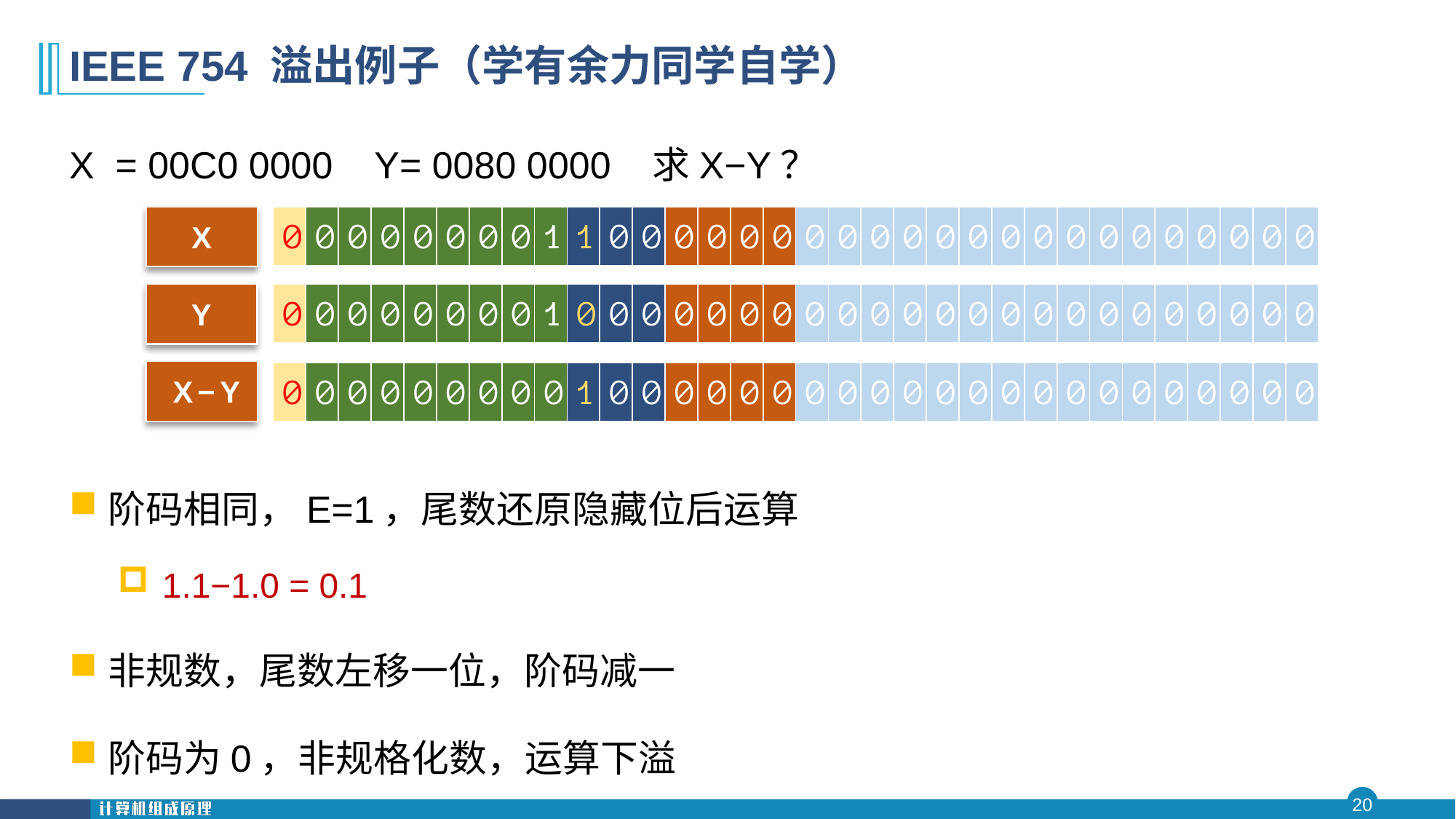

# IEEE 754 溢出例子（学有余力同学自学）
X  = 00C0 0000    Y= 0080 0000   求X−Y？

阶码相同，E=1，尾数还原隐藏位后运算
1.1−1.0 = 0.1
非规数，尾数左移一位，阶码减一
阶码为0，非规格化数，运算下溢

X
| 0 | 0 | 0 | 0 | 0 | 0 | 0 | 0 | 1 | 1 | 0 | 0 | 0 | 0 | 0 | 0 | 0 | 0 | 0 | 0 | 0 | 0 | 0 | 0 | 0 | 0 | 0 | 0 | 0 | 0 | 0 | 0 |
| --- | --- | --- | --- | --- | --- | --- | --- | --- | --- | --- | --- | --- | --- | --- | --- | --- | --- | --- | --- | --- | --- | --- | --- | --- | --- | --- | --- | --- | --- | --- | --- |

Y
| 0 | 0 | 0 | 0 | 0 | 0 | 0 | 0 | 1 | 0 | 0 | 0 | 0 | 0 | 0 | 0 | 0 | 0 | 0 | 0 | 0 | 0 | 0 | 0 | 0 | 0 | 0 | 0 | 0 | 0 | 0 | 0 |
| --- | --- | --- | --- | --- | --- | --- | --- | --- | --- | --- | --- | --- | --- | --- | --- | --- | --- | --- | --- | --- | --- | --- | --- | --- | --- | --- | --- | --- | --- | --- | --- |

X−Y
| 0 | 0 | 0 | 0 | 0 | 0 | 0 | 0 | 0 | 1 | 0 | 0 | 0 | 0 | 0 | 0 | 0 | 0 | 0 | 0 | 0 | 0 | 0 | 0 | 0 | 0 | 0 | 0 | 0 | 0 | 0 | 0 |
| --- | --- | --- | --- | --- | --- | --- | --- | --- | --- | --- | --- | --- | --- | --- | --- | --- | --- | --- | --- | --- | --- | --- | --- | --- | --- | --- | --- | --- | --- | --- | --- |